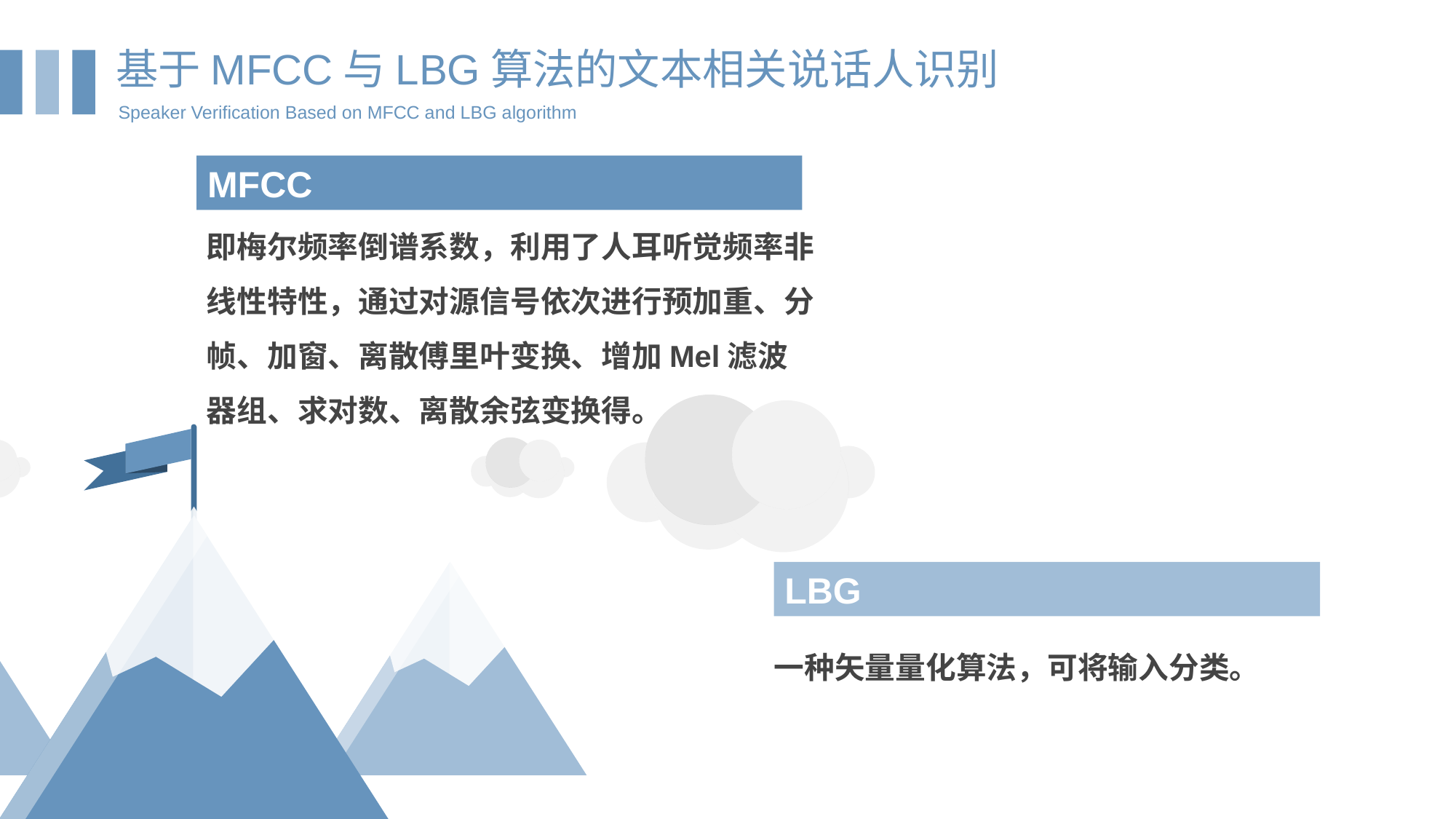

基于MFCC与LBG算法的文本相关说话人识别

Speaker Verification Based on MFCC and LBG algorithm
MFCC
即梅尔频率倒谱系数，利用了人耳听觉频率非线性特性，通过对源信号依次进行预加重、分帧、加窗、离散傅里叶变换、增加Mel滤波器组、求对数、离散余弦变换得。

LBG
一种矢量量化算法，可将输入分类。